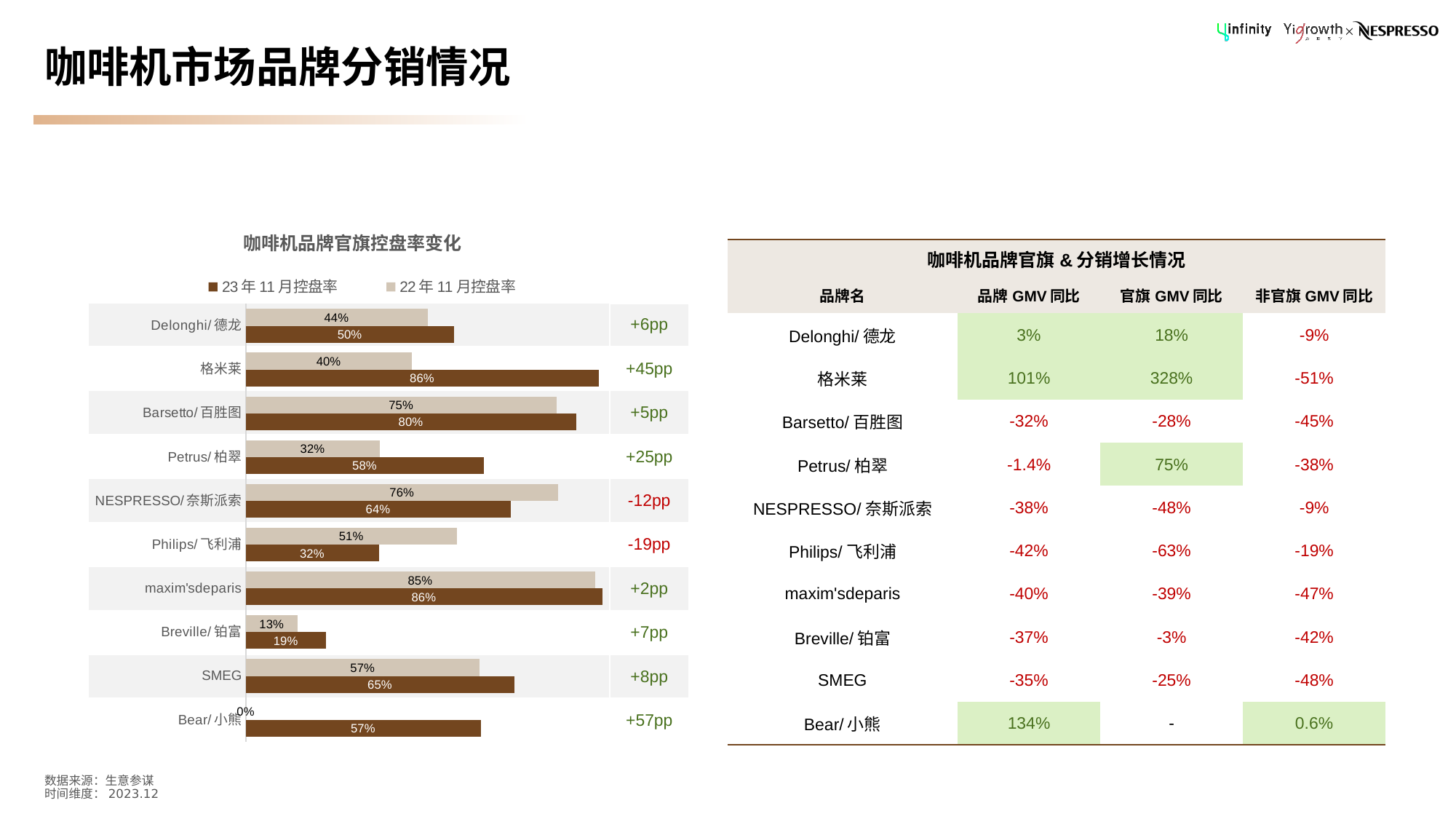

# 咖啡机市场品牌分销情况

|  |  |
| --- | --- |
|  |  |
|  | +6pp |
|  | +45pp |
|  | +5pp |
|  | +25pp |
|  | -12pp |
|  | -19pp |
|  | +2pp |
|  | +7pp |
|  | +8pp |
|  | +57pp |

### Chart: 咖啡机品牌官旗控盘率变化

| Category | 22年11月控盘率 | 23年11月控盘率 |
|---|---|---|
| Delonghi/德龙 | 0.44137041702575674 | 0.5048211787436233 |
| 格米莱 | 0.40314444115980996 | 0.8560612199304316 |
| Barsetto/百胜图 | 0.7540707483013587 | 0.8011869451106953 |
| Petrus/柏翠 | 0.3248782917953826 | 0.576828726690499 |
| NESPRESSO/奈斯派索 | 0.7577222897806603 | 0.6423881412469626 |
| Philips/飞利浦 | 0.5122596613930941 | 0.32244036244529706 |
| maxim'sdeparis | 0.846736113019817 | 0.8644297906246788 |
| Breville/铂富 | 0.12628467133452298 | 0.19461444308445533 |
| SMEG | 0.567563704603807 | 0.6516882907096572 |
| Bear/小熊 | 0.0 | 0.5695666468155656 |
| 咖啡机品牌官旗&分销增长情况 |  |  |  |
| --- | --- | --- | --- |
| 品牌名 | 品牌GMV同比 | 官旗GMV同比 | 非官旗GMV同比 |
| Delonghi/德龙 | 3% | 18% | -9% |
| 格米莱 | 101% | 328% | -51% |
| Barsetto/百胜图 | -32% | -28% | -45% |
| Petrus/柏翠 | -1.4% | 75% | -38% |
| NESPRESSO/奈斯派索 | -38% | -48% | -9% |
| Philips/飞利浦 | -42% | -63% | -19% |
| maxim'sdeparis | -40% | -39% | -47% |
| Breville/铂富 | -37% | -3% | -42% |
| SMEG | -35% | -25% | -48% |
| Bear/小熊 | 134% | - | 0.6% |
数据来源：生意参谋
时间维度：2023.12